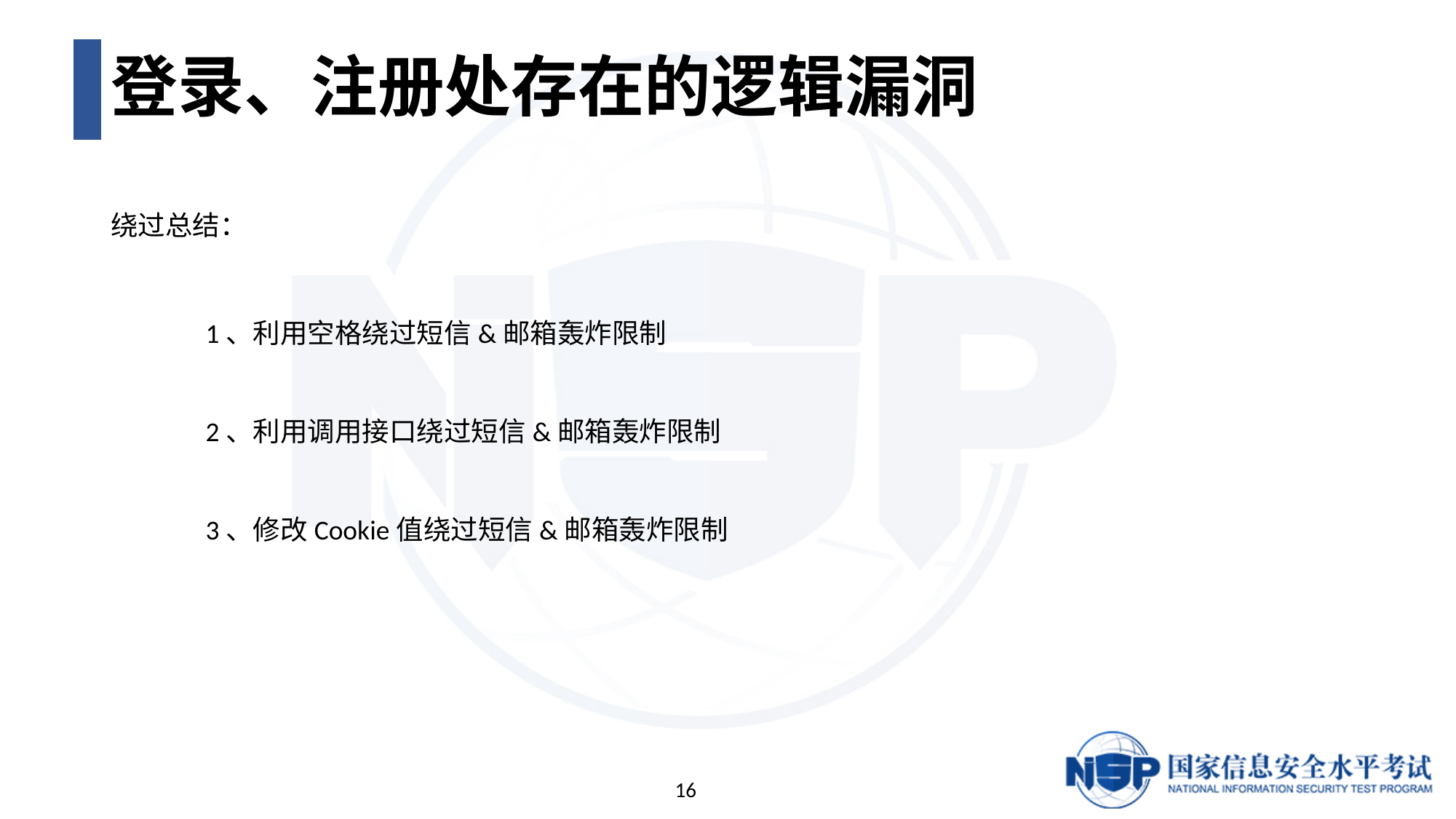

# 登录、注册处存在的逻辑漏洞
绕过总结：
1、利用空格绕过短信&邮箱轰炸限制

2、利用调用接口绕过短信&邮箱轰炸限制

3、修改Cookie值绕过短信&邮箱轰炸限制